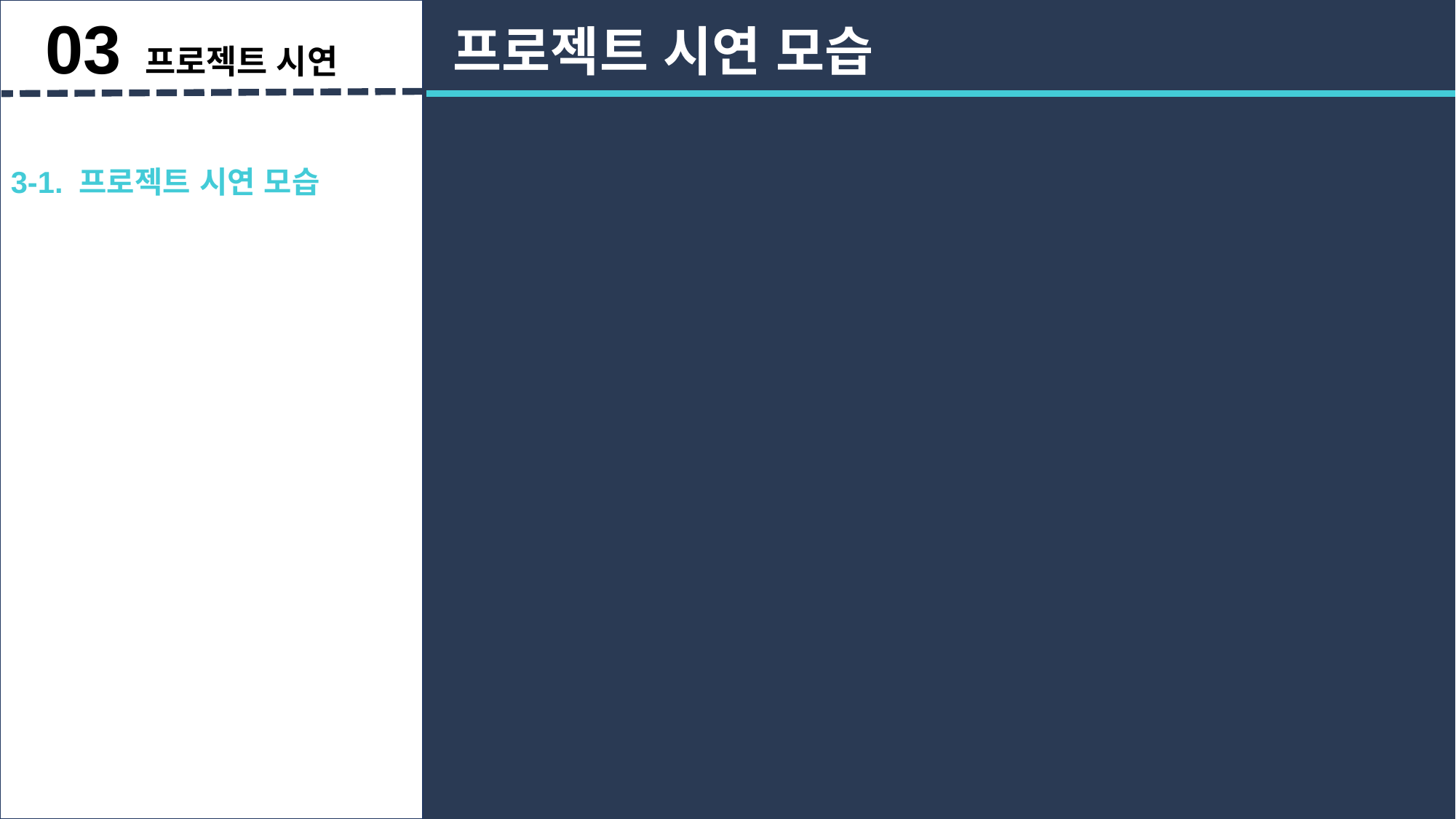

03 프로젝트 시연
프로젝트 시연 모습

3-1. 프로젝트 시연 모습